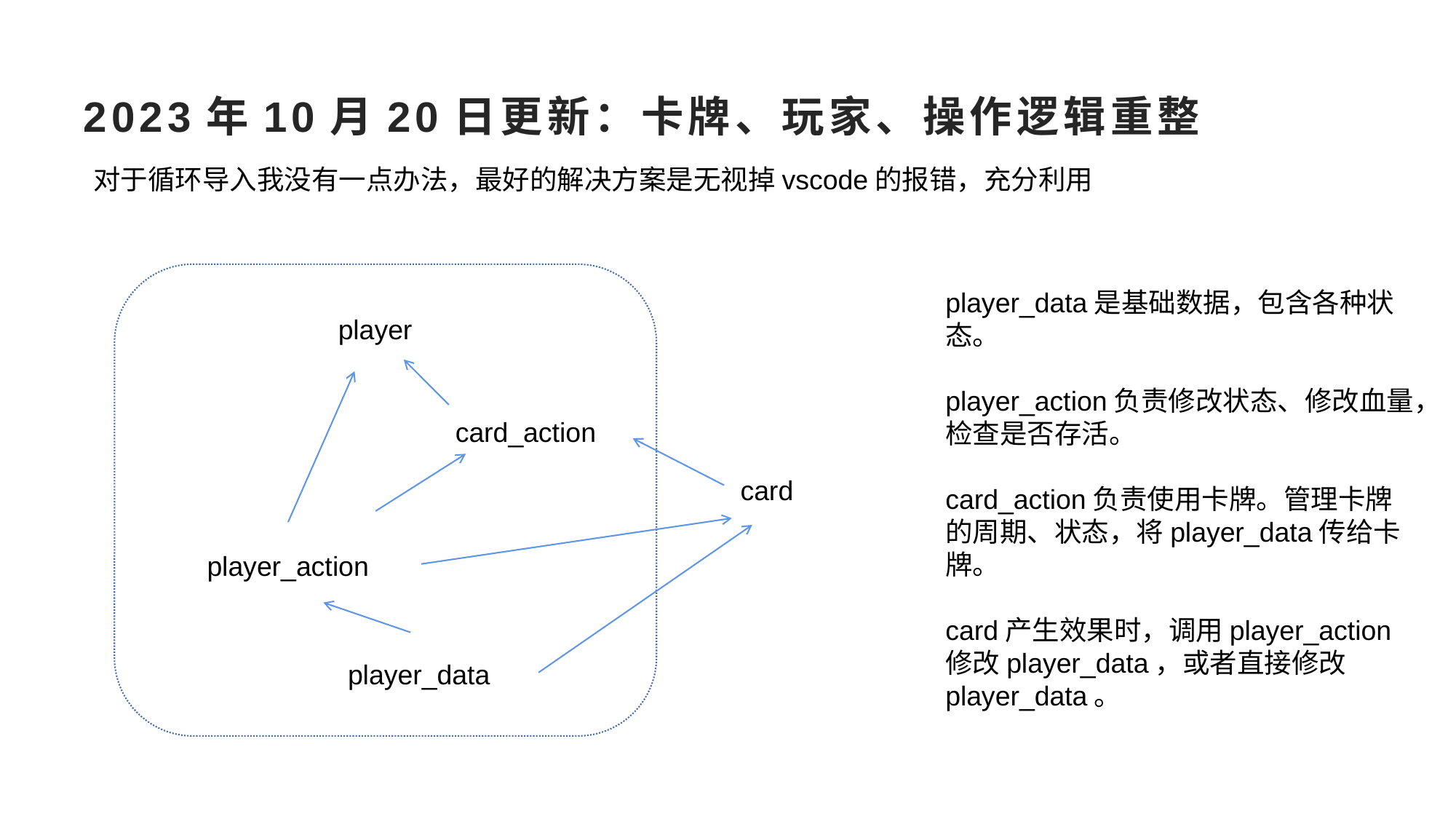

# 2023年10月20日更新：卡牌、玩家、操作逻辑重整
对于循环导入我没有一点办法，最好的解决方案是无视掉vscode的报错，充分利用

player_data是基础数据，包含各种状态。

player_action负责修改状态、修改血量，检查是否存活。

card_action负责使用卡牌。管理卡牌的周期、状态，将player_data传给卡牌。

card产生效果时，调用player_action修改player_data，或者直接修改player_data。
player
card_action
card
player_action
player_data